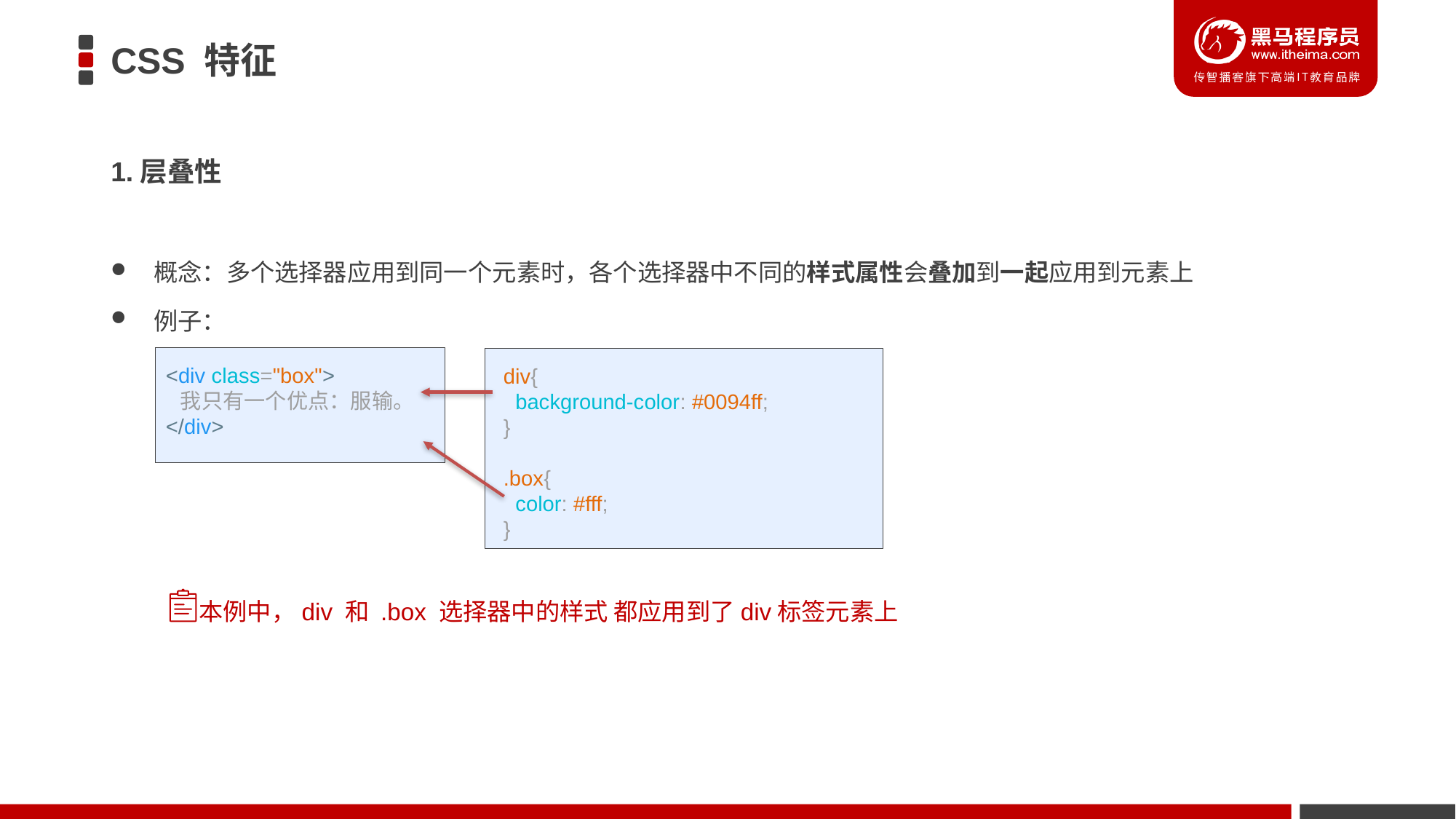

# CSS 特征
1.层叠性
概念：多个选择器应用到同一个元素时，各个选择器中不同的样式属性会叠加到一起应用到元素上
例子：

<div class="box">
  我只有一个优点：服输。
</div>

div{
  background-color: #0094ff;
}
.box{
  color: #fff;
}
本例中，div 和 .box 选择器中的样式 都应用到了div标签元素上